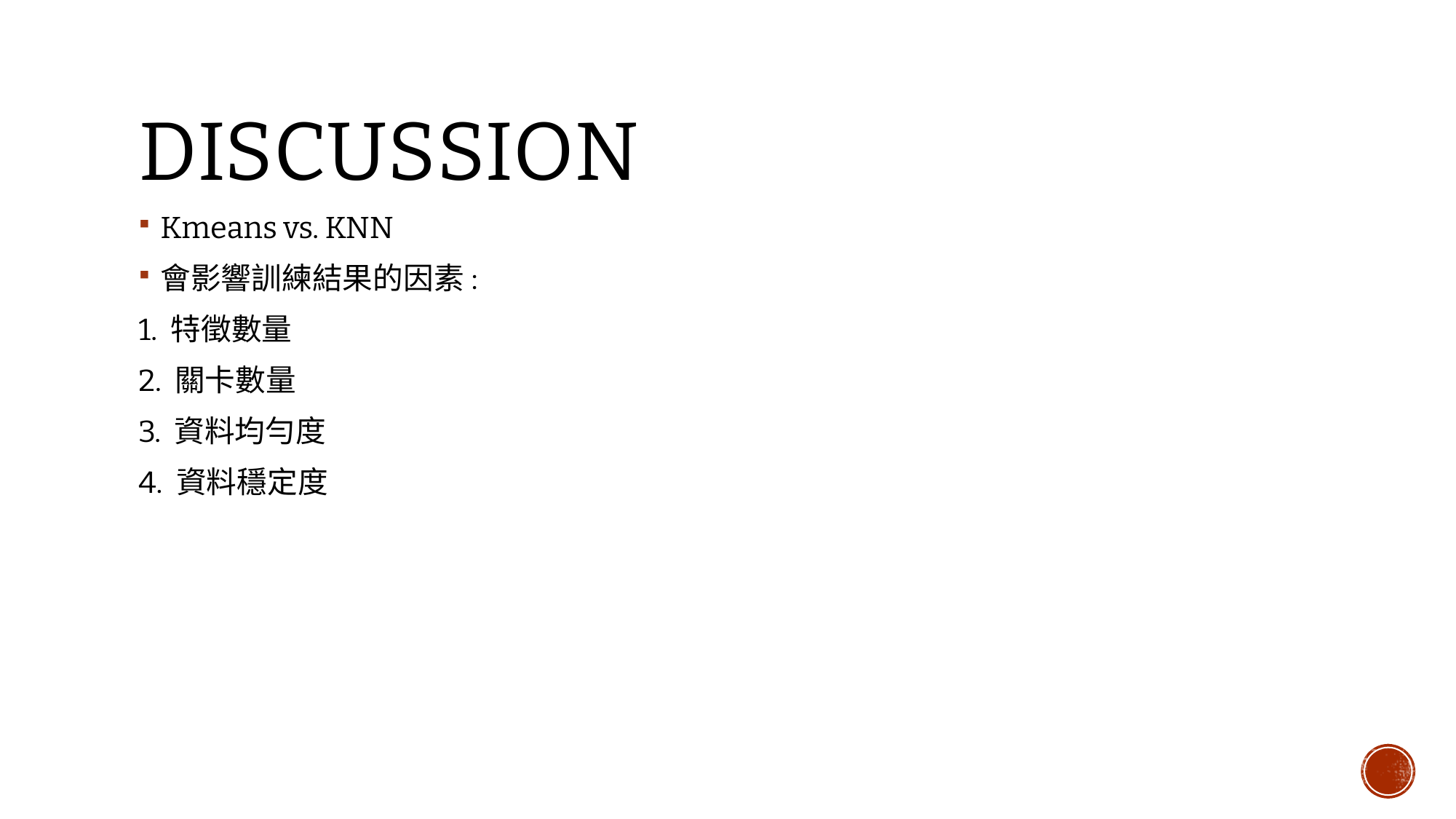

# DISCUSSION
Kmeans vs. KNN
會影響訓練結果的因素:
1. 特徵數量
2. 關卡數量
3. 資料均勻度
4. 資料穩定度